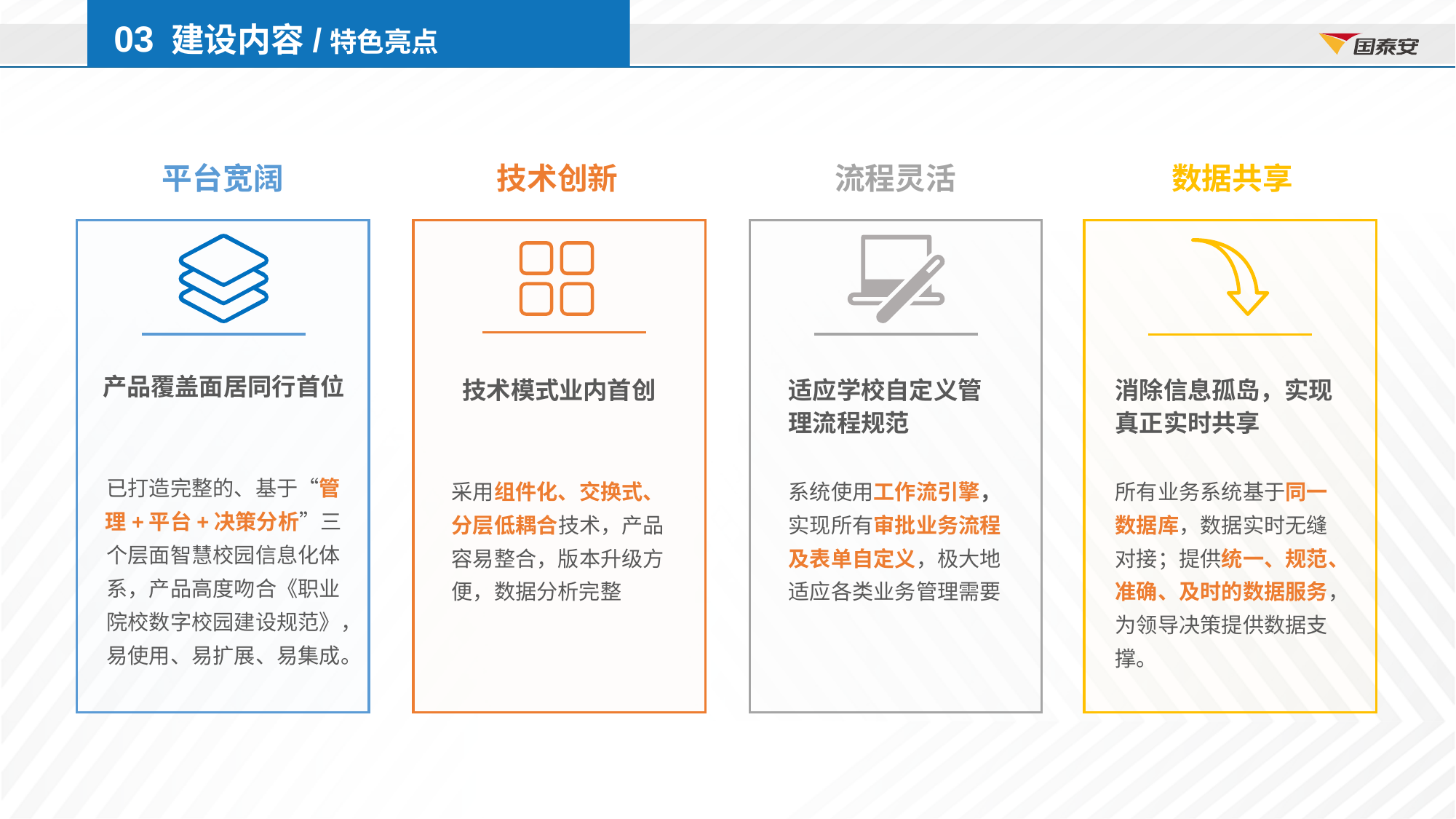

03 建设内容/特色亮点
平台宽阔
技术创新
流程灵活
数据共享

产品覆盖面居同行首位

已打造完整的、基于“管理+平台+决策分析”三个层面智慧校园信息化体系，产品高度吻合《职业院校数字校园建设规范》，易使用、易扩展、易集成。
技术模式业内首创

采用组件化、交换式、分层低耦合技术，产品容易整合，版本升级方便，数据分析完整
消除信息孤岛，实现真正实时共享

所有业务系统基于同一数据库，数据实时无缝对接；提供统一、规范、准确、及时的数据服务，为领导决策提供数据支撑。
适应学校自定义管理流程规范

系统使用工作流引擎，实现所有审批业务流程及表单自定义，极大地适应各类业务管理需要